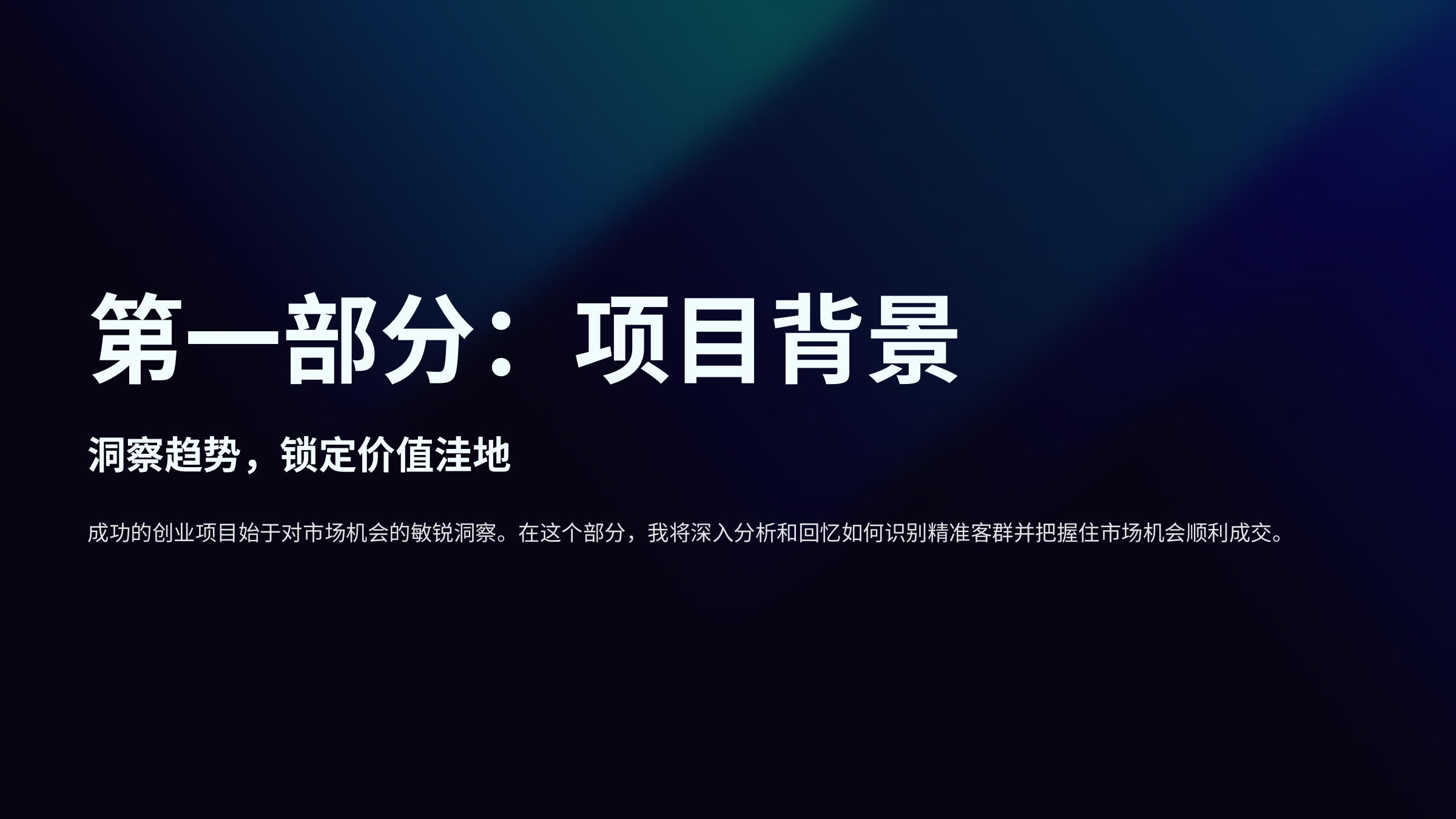

第一部分：项目背景
洞察趋势，锁定价值洼地
成功的创业项目始于对市场机会的敏锐洞察。在这个部分，我将深入分析和回忆如何识别精准客群并把握住市场机会顺利成交。